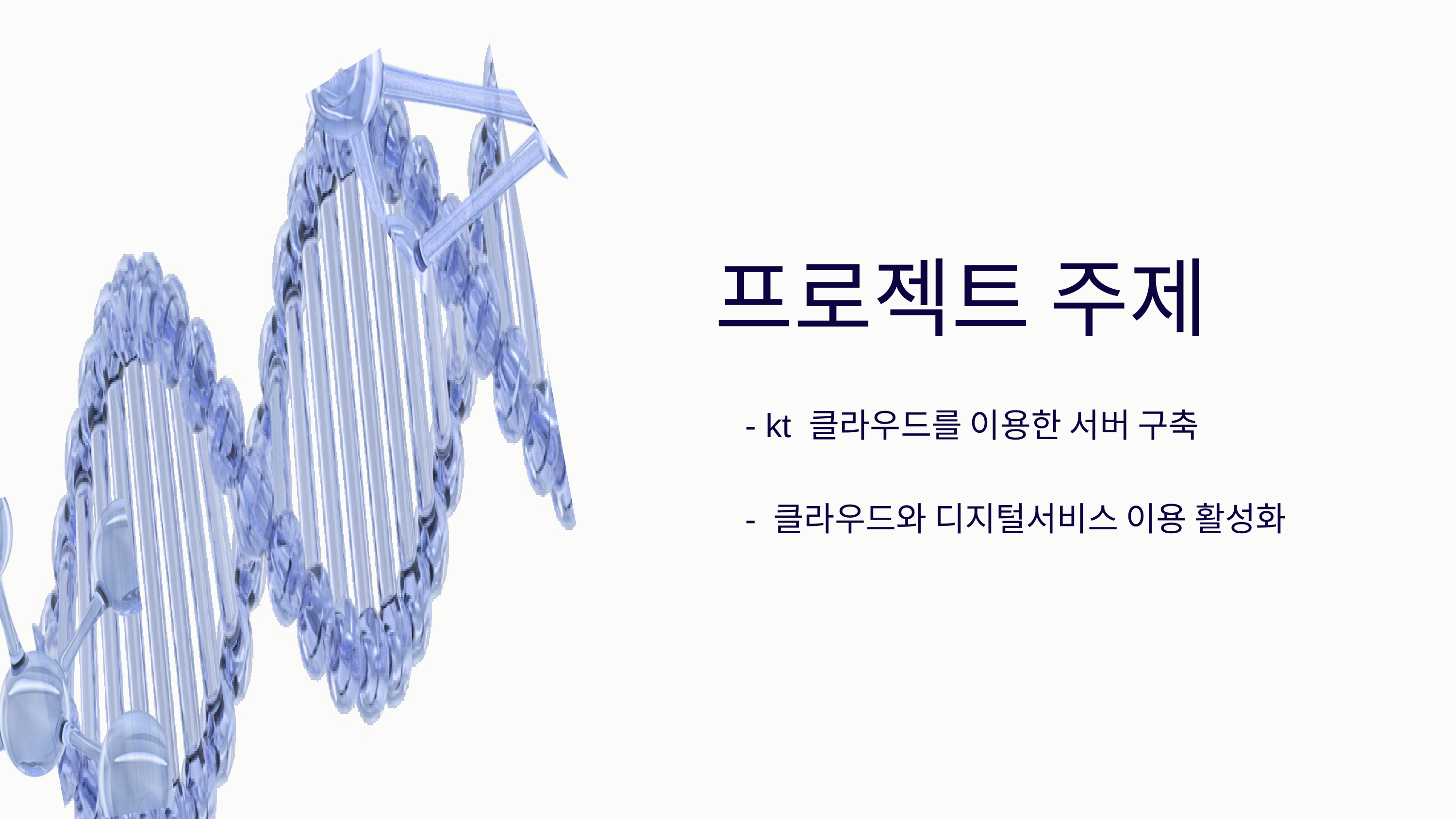

프로젝트 주제
- kt 클라우드를 이용한 서버 구축

- 클라우드와 디지털서비스 이용 활성화